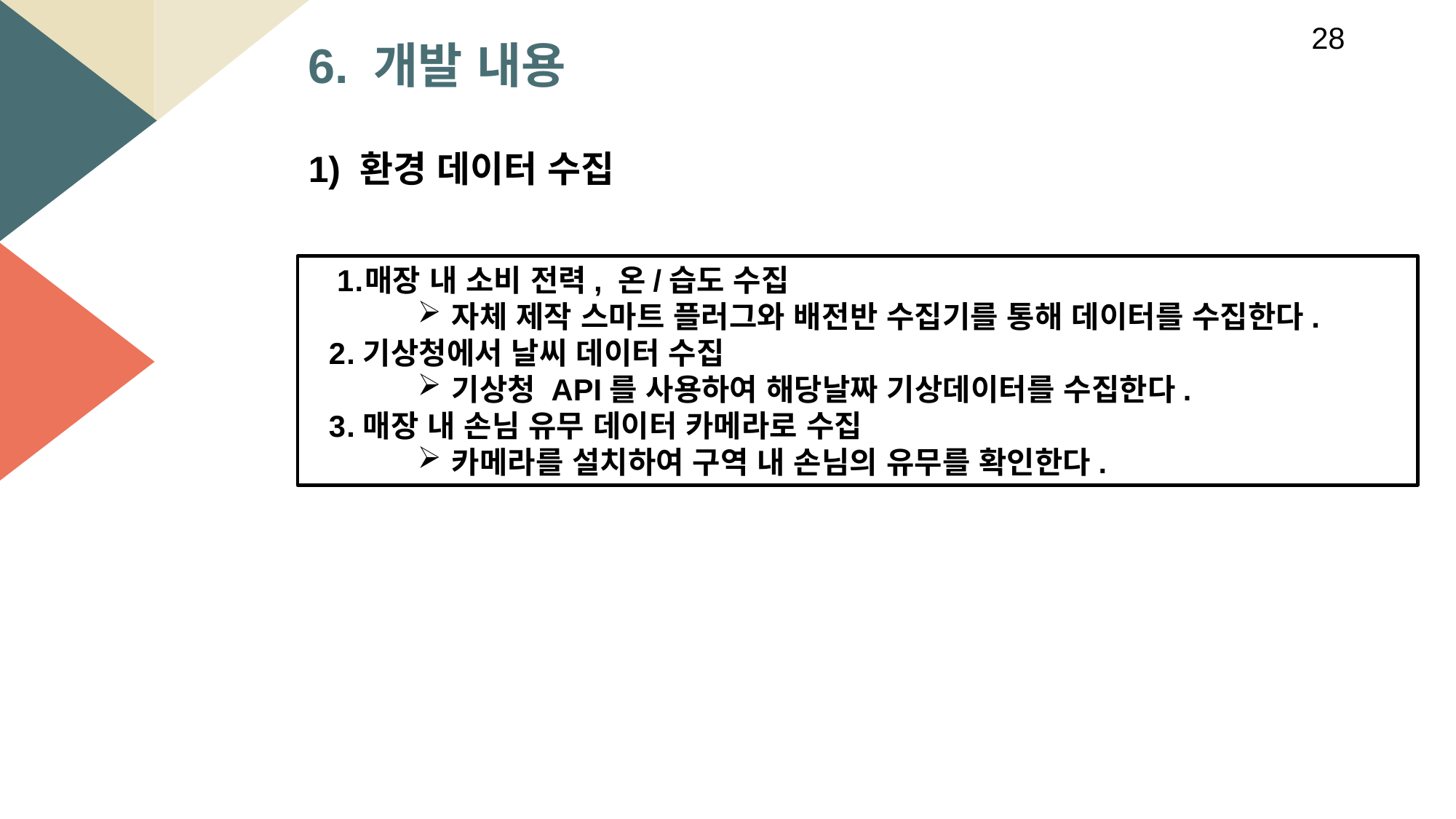

28
6. 개발 내용
1) 환경 데이터 수집
매장 내 소비 전력, 온/습도 수집
자체 제작 스마트 플러그와 배전반 수집기를 통해 데이터를 수집한다.
기상청에서 날씨 데이터 수집
기상청 API를 사용하여 해당날짜 기상데이터를 수집한다.
매장 내 손님 유무 데이터 카메라로 수집
카메라를 설치하여 구역 내 손님의 유무를 확인한다.